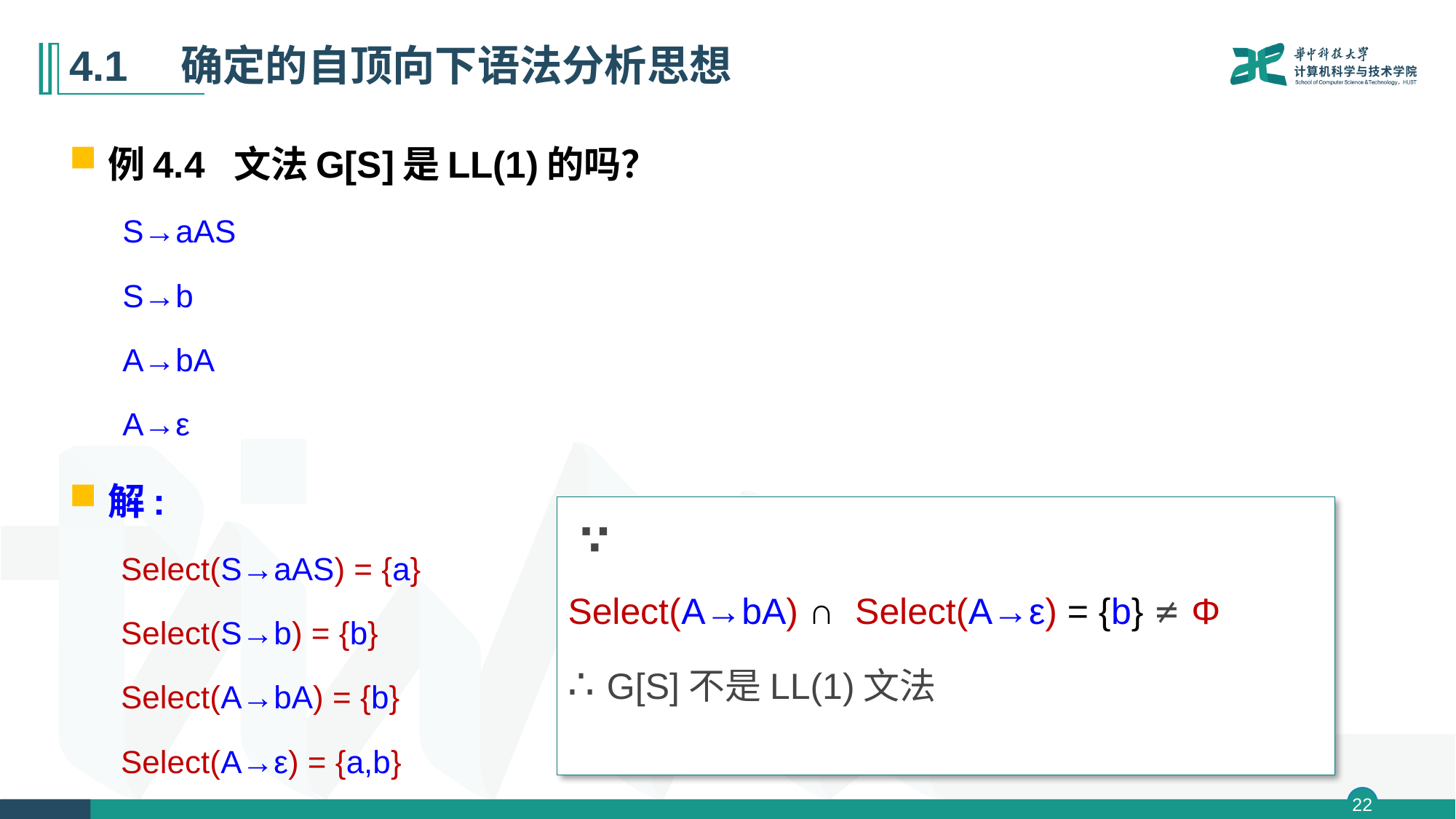

# 4.1　确定的自顶向下语法分析思想
例4.4  文法G[S]是LL(1)的吗？
S→aAS
S→b
A→bA
A→ε
解:
Select(S→aAS) = {a}
Select(S→b) = {b}
Select(A→bA) = {b}
Select(A→ε) = {a,b}

 ∵
Select(A→bA) ∩  Select(A→ε) = {b} ≠ Φ
∴ G[S]不是LL(1)文法